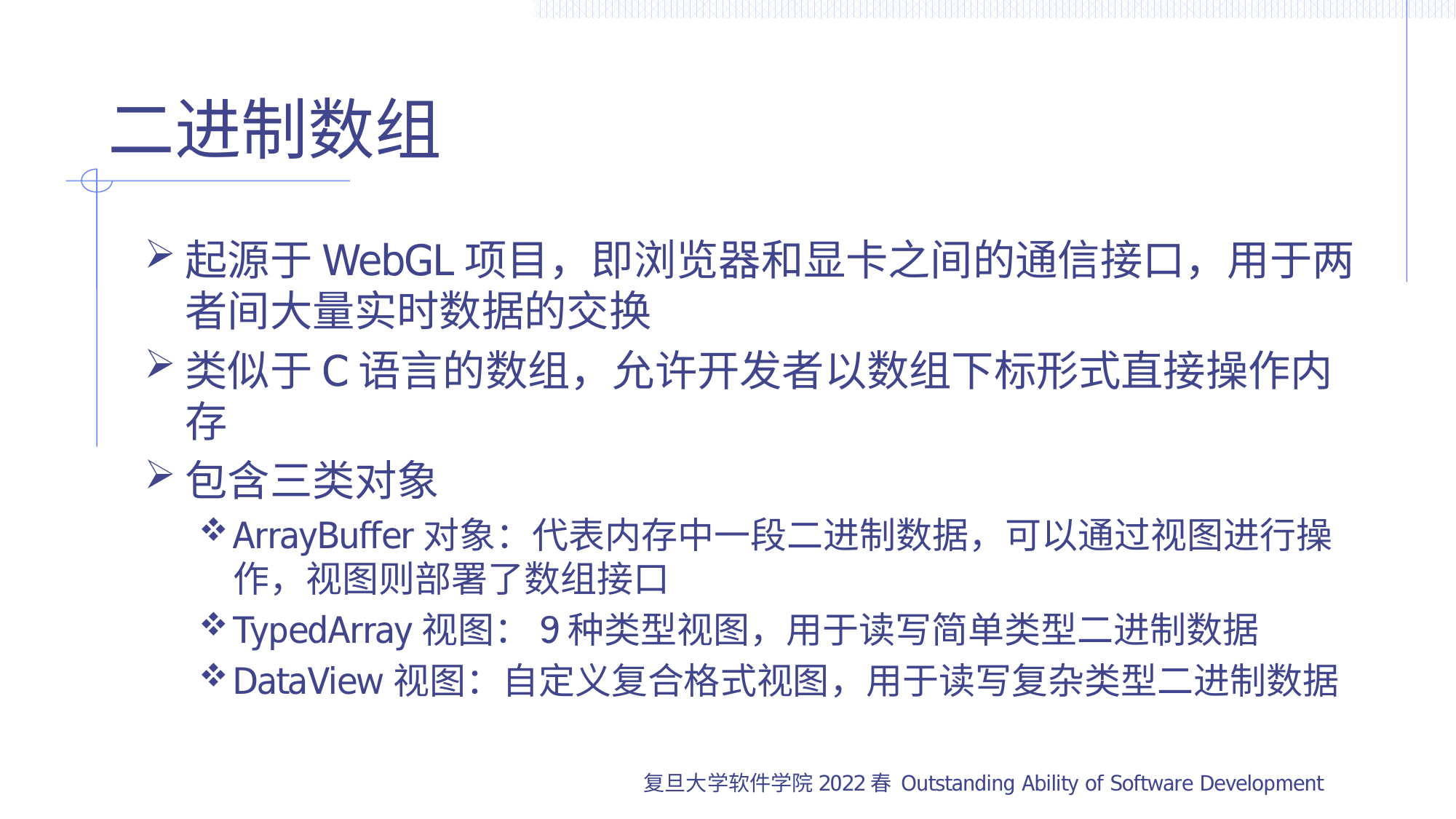

# 二进制数组
起源于WebGL项目，即浏览器和显卡之间的通信接口，用于两者间大量实时数据的交换
类似于C语言的数组，允许开发者以数组下标形式直接操作内存
包含三类对象
ArrayBuffer对象：代表内存中一段二进制数据，可以通过视图进行操作，视图则部署了数组接口
TypedArray视图：9种类型视图，用于读写简单类型二进制数据
DataView视图：自定义复合格式视图，用于读写复杂类型二进制数据